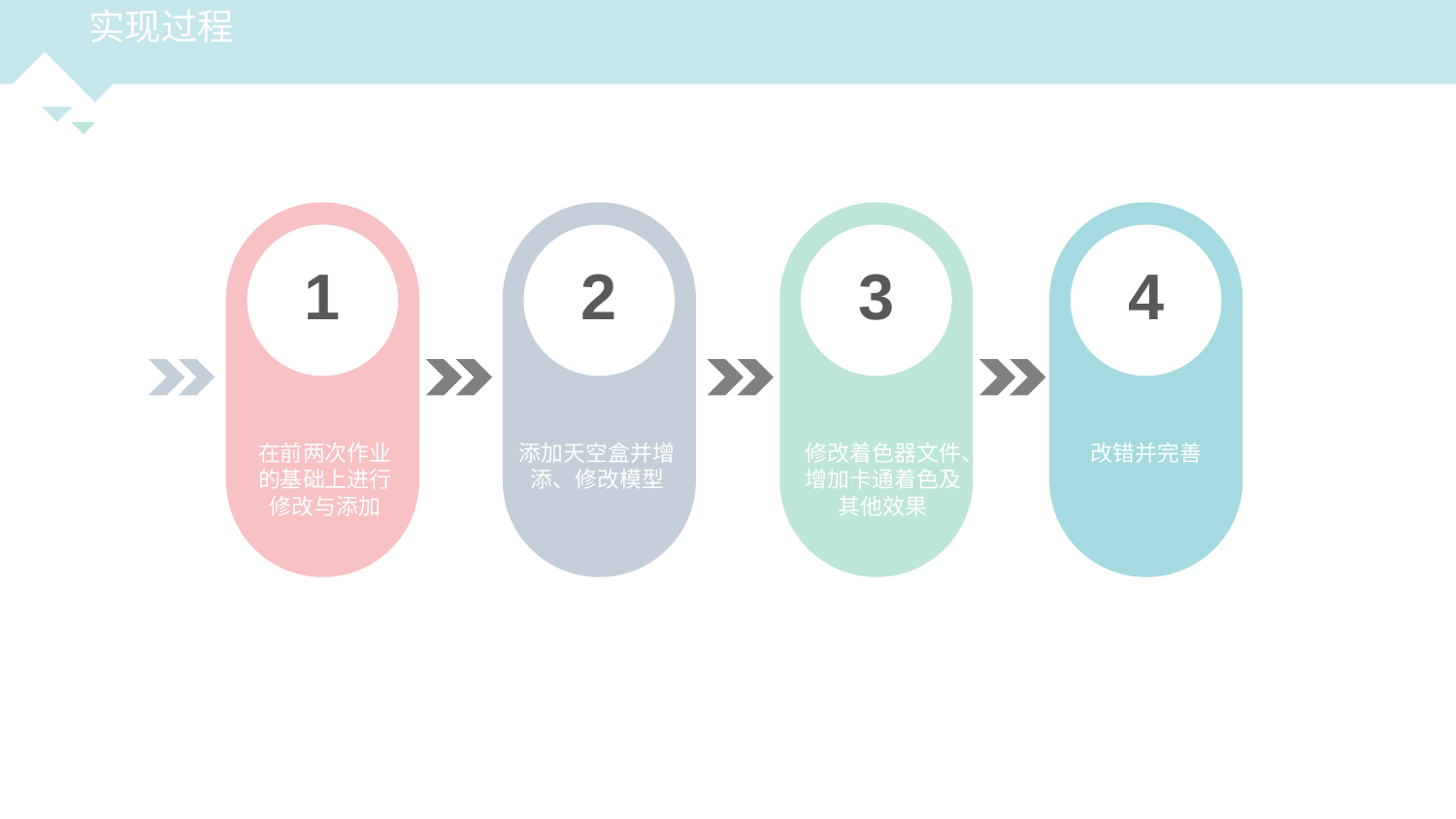

实现过程
1

在前两次作业的基础上进行修改与添加
2

添加天空盒并增添、修改模型

3

修改着色器文件、增加卡通着色及其他效果
4

改错并完善